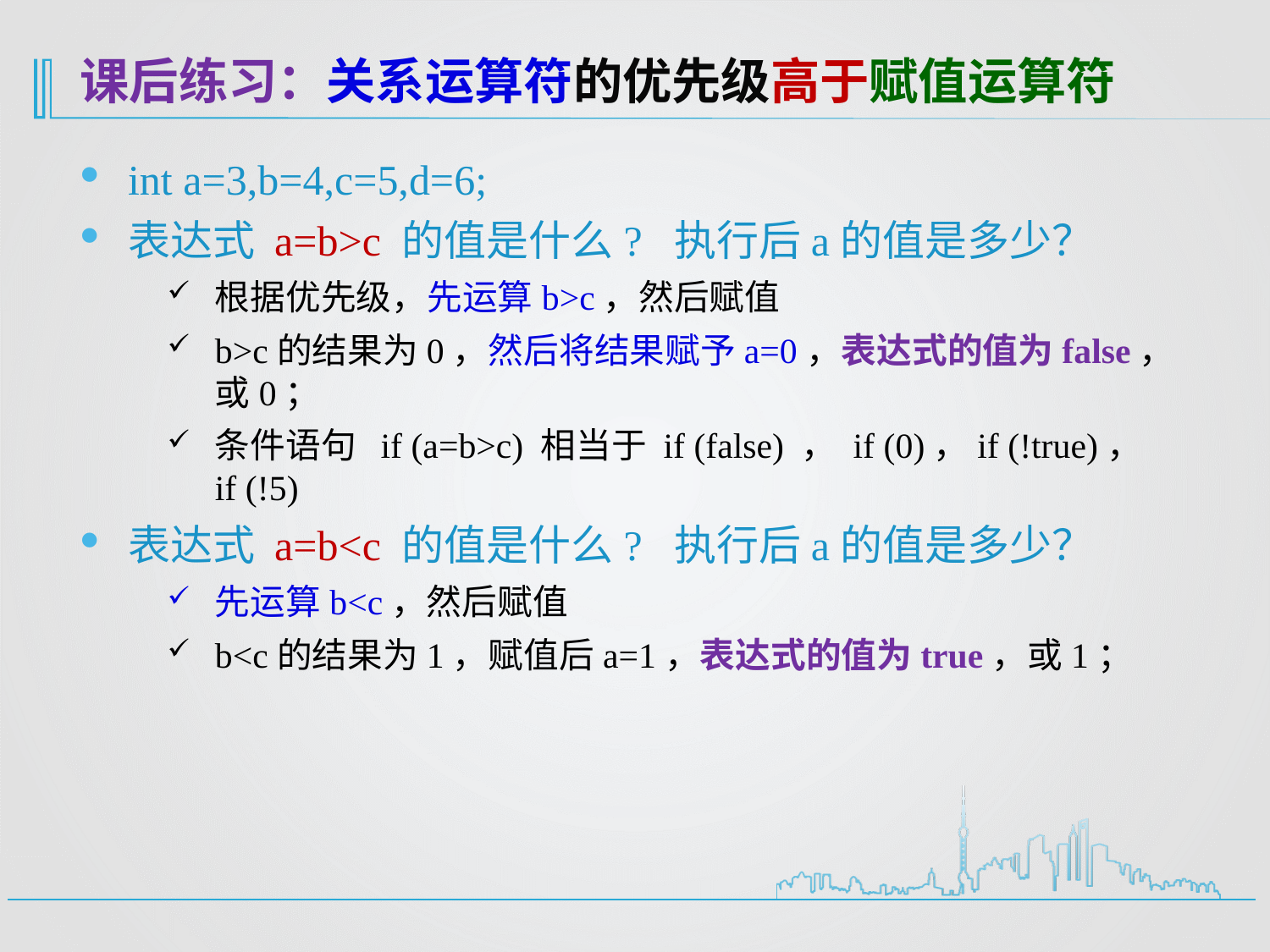

# 课后练习：关系运算符的优先级高于赋值运算符
int a=3,b=4,c=5,d=6;
表达式 a=b>c 的值是什么?  执行后a的值是多少？
根据优先级，先运算b>c，然后赋值
b>c的结果为0，然后将结果赋予a=0，表达式的值为false，或0；
条件语句  if (a=b>c) 相当于 if (false) ， if (0)，if (!true)， if (!5)
表达式 a=b<c 的值是什么?  执行后a的值是多少？
先运算b<c，然后赋值
b<c的结果为1，赋值后a=1，表达式的值为true，或1；